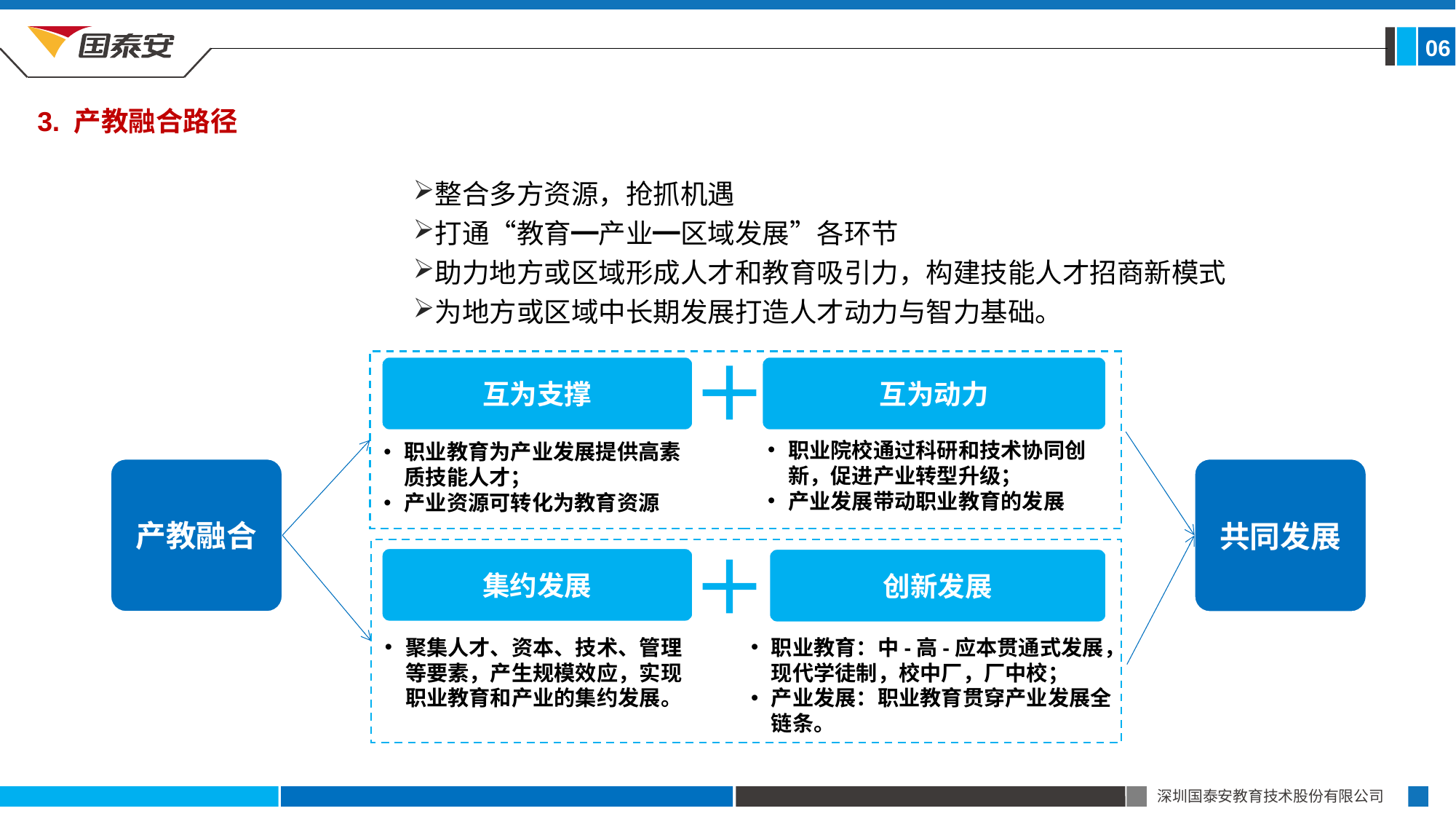

06
3. 产教融合路径
整合多方资源，抢抓机遇
打通“教育━产业━区域发展”各环节
助力地方或区域形成人才和教育吸引力，构建技能人才招商新模式
为地方或区域中长期发展打造人才动力与智力基础。

互为支撑
互为动力
职业院校通过科研和技术协同创新，促进产业转型升级；
产业发展带动职业教育的发展
职业教育为产业发展提供高素质技能人才；
产业资源可转化为教育资源
产教融合

共同发展

集约发展
创新发展

职业教育：中-高-应本贯通式发展，现代学徒制，校中厂，厂中校；
产业发展：职业教育贯穿产业发展全链条。
聚集人才、资本、技术、管理等要素，产生规模效应，实现职业教育和产业的集约发展。